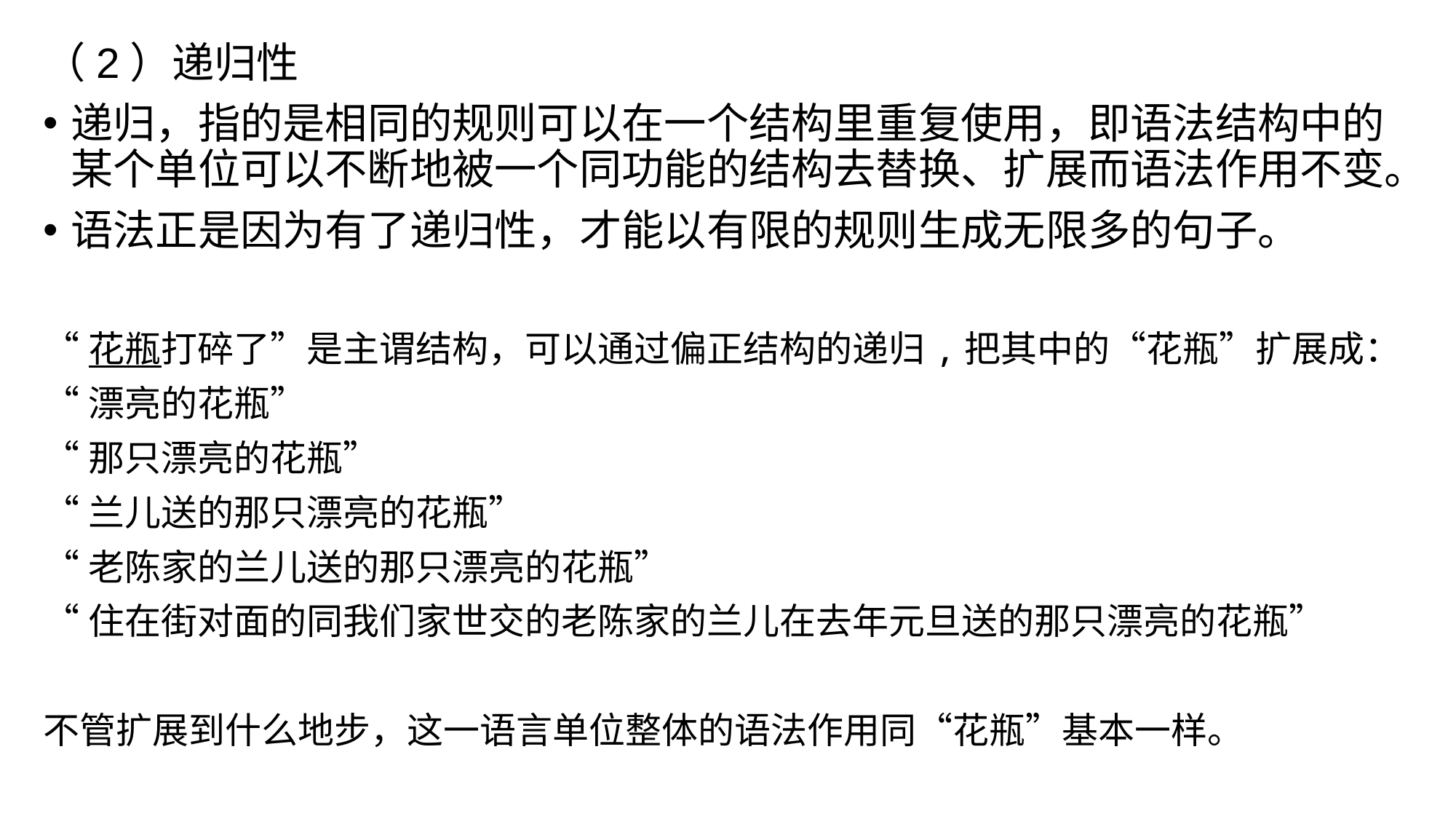

（2）递归性
递归，指的是相同的规则可以在一个结构里重复使用，即语法结构中的某个单位可以不断地被一个同功能的结构去替换、扩展而语法作用不变。
语法正是因为有了递归性，才能以有限的规则生成无限多的句子。

“花瓶打碎了”是主谓结构，可以通过偏正结构的递归,把其中的“花瓶”扩展成：
“漂亮的花瓶”
“那只漂亮的花瓶”
“兰儿送的那只漂亮的花瓶”
“老陈家的兰儿送的那只漂亮的花瓶”
“住在街对面的同我们家世交的老陈家的兰儿在去年元旦送的那只漂亮的花瓶”

不管扩展到什么地步，这一语言单位整体的语法作用同“花瓶”基本一样。